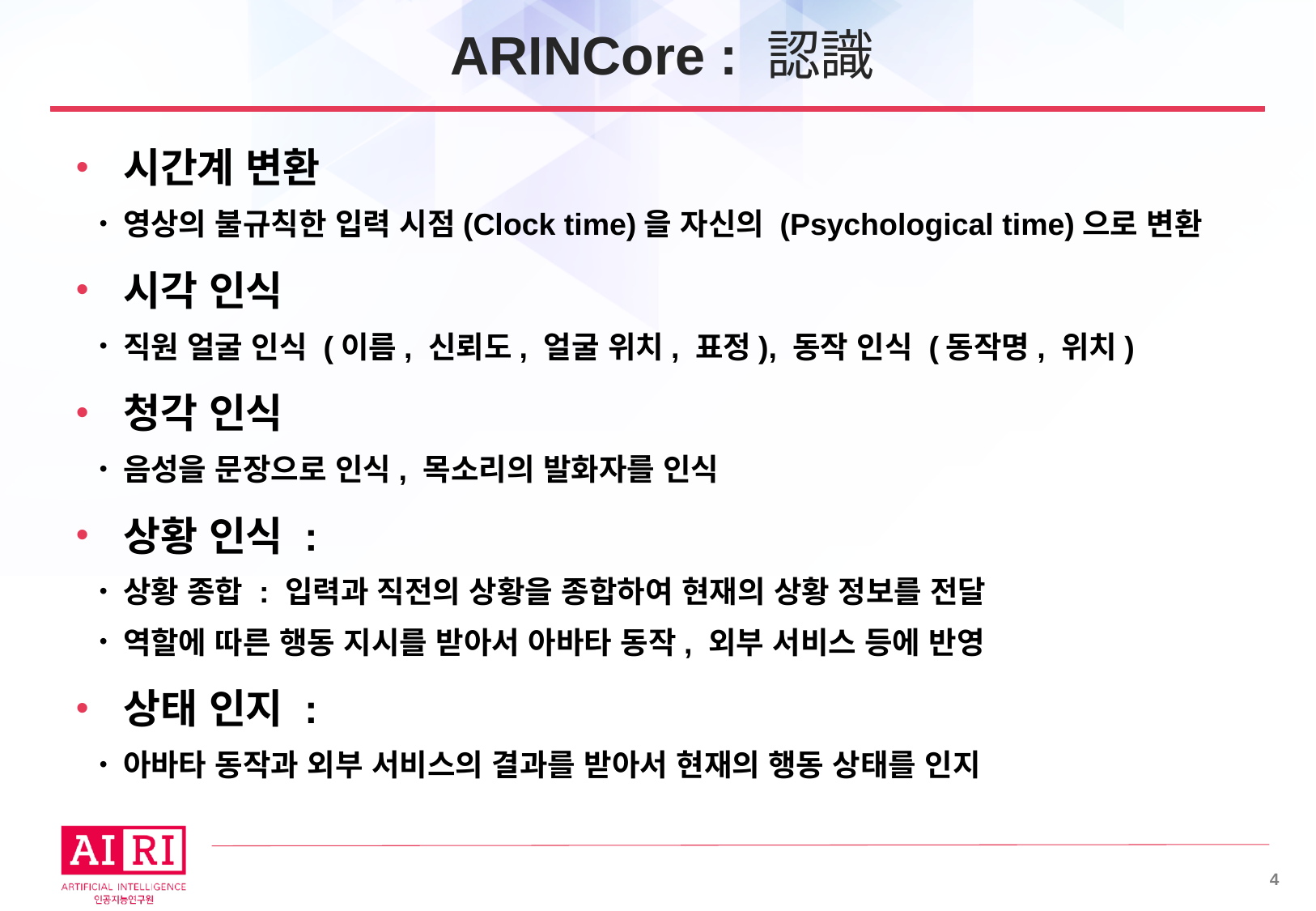

# ARINCore : 認識
시간계 변환
영상의 불규칙한 입력 시점(Clock time)을 자신의 (Psychological time)으로 변환
시각 인식
직원 얼굴 인식 (이름, 신뢰도, 얼굴 위치, 표정), 동작 인식 (동작명, 위치)
청각 인식
음성을 문장으로 인식, 목소리의 발화자를 인식
상황 인식 :
상황 종합 : 입력과 직전의 상황을 종합하여 현재의 상황 정보를 전달
역할에 따른 행동 지시를 받아서 아바타 동작, 외부 서비스 등에 반영
상태 인지 :
아바타 동작과 외부 서비스의 결과를 받아서 현재의 행동 상태를 인지